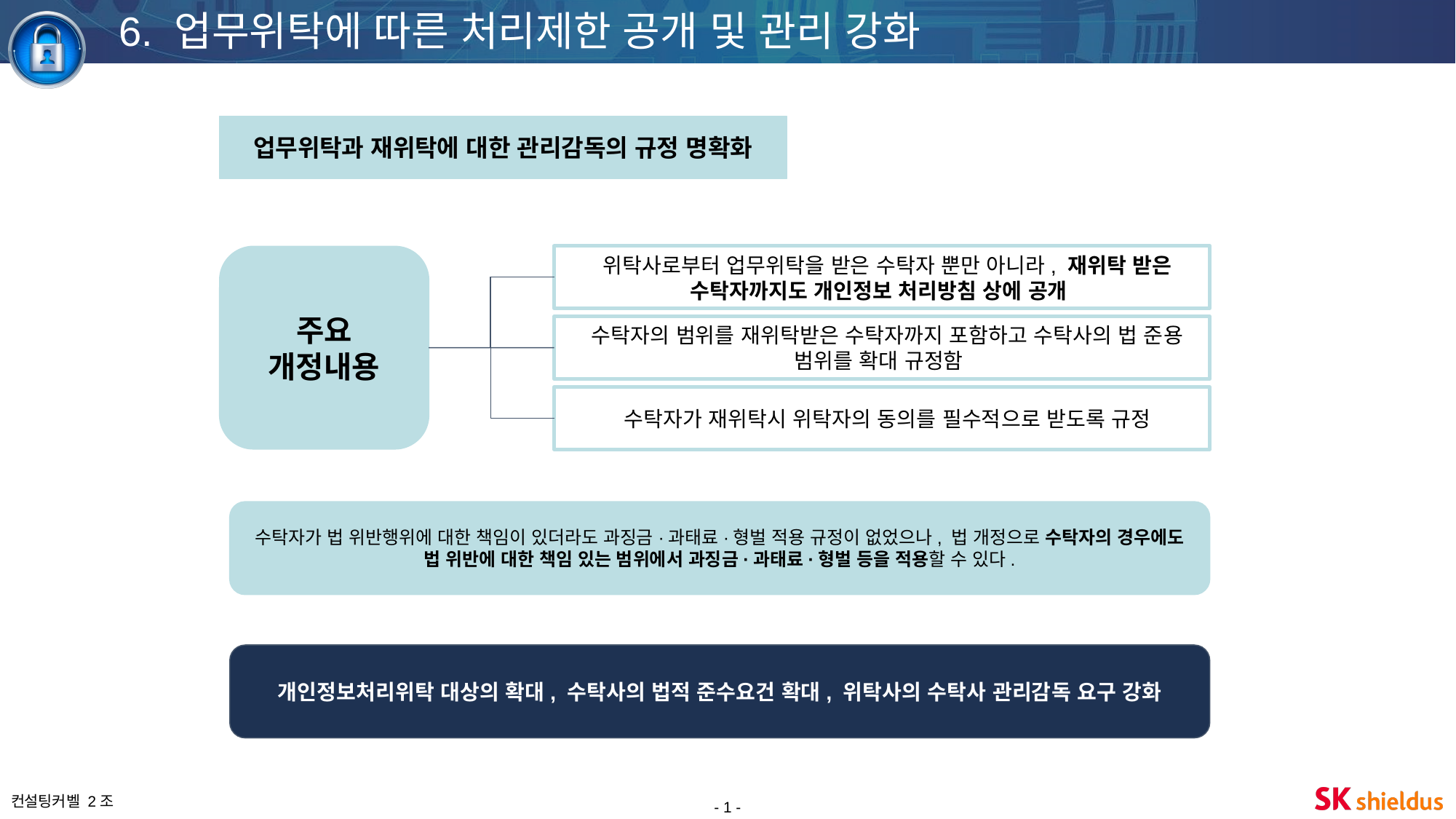

6. 업무위탁에 따른 처리제한 공개 및 관리 강화

업무위탁과 재위탁에 대한 관리감독의 규정 명확화

 위탁사로부터 업무위탁을 받은 수탁자 뿐만 아니라, 재위탁 받은 수탁자까지도 개인정보 처리방침 상에 공개
주요 개정내용
 수탁자의 범위를 재위탁받은 수탁자까지 포함하고 수탁사의 법 준용 범위를 확대 규정함
 수탁자가 재위탁시 위탁자의 동의를 필수적으로 받도록 규정
수탁자가 법 위반행위에 대한 책임이 있더라도 과징금·과태료·형벌 적용 규정이 없었으나, 법 개정으로 수탁자의 경우에도 법 위반에 대한 책임 있는 범위에서 과징금·과태료·형벌 등을 적용할 수 있다.
개인정보처리위탁 대상의 확대, 수탁사의 법적 준수요건 확대, 위탁사의 수탁사 관리감독 요구 강화
- 1 -